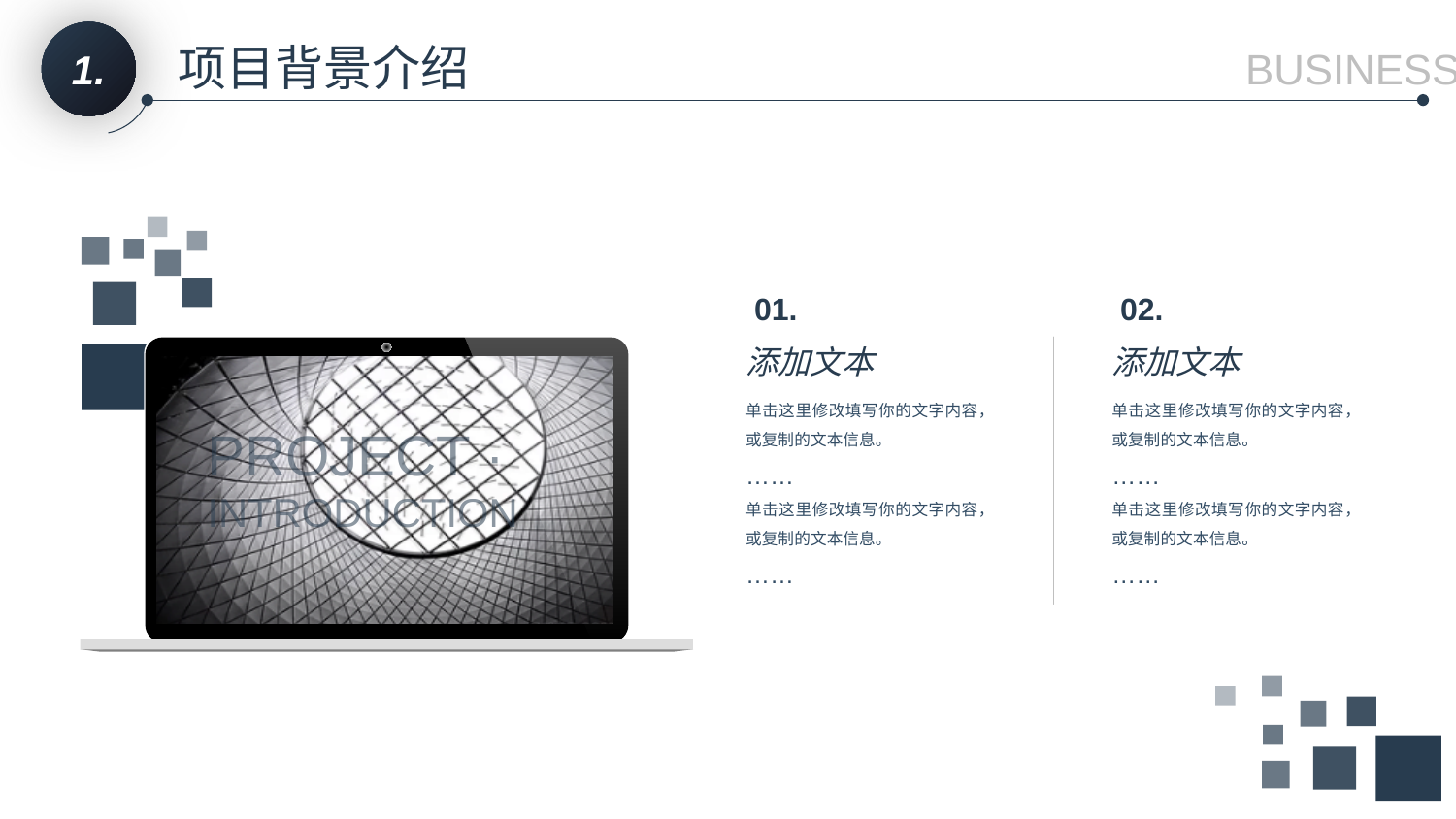

1.

项目背景介绍
BUSINESS

01.
02.

PROJECT ·
INTRODUCTION
添加文本
单击这里修改填写你的文字内容，或复制的文本信息。
……
单击这里修改填写你的文字内容，或复制的文本信息。
……
添加文本
单击这里修改填写你的文字内容，或复制的文本信息。
……
单击这里修改填写你的文字内容，或复制的文本信息。
……

PPT下载 http://www.1ppt.com/xiazai/